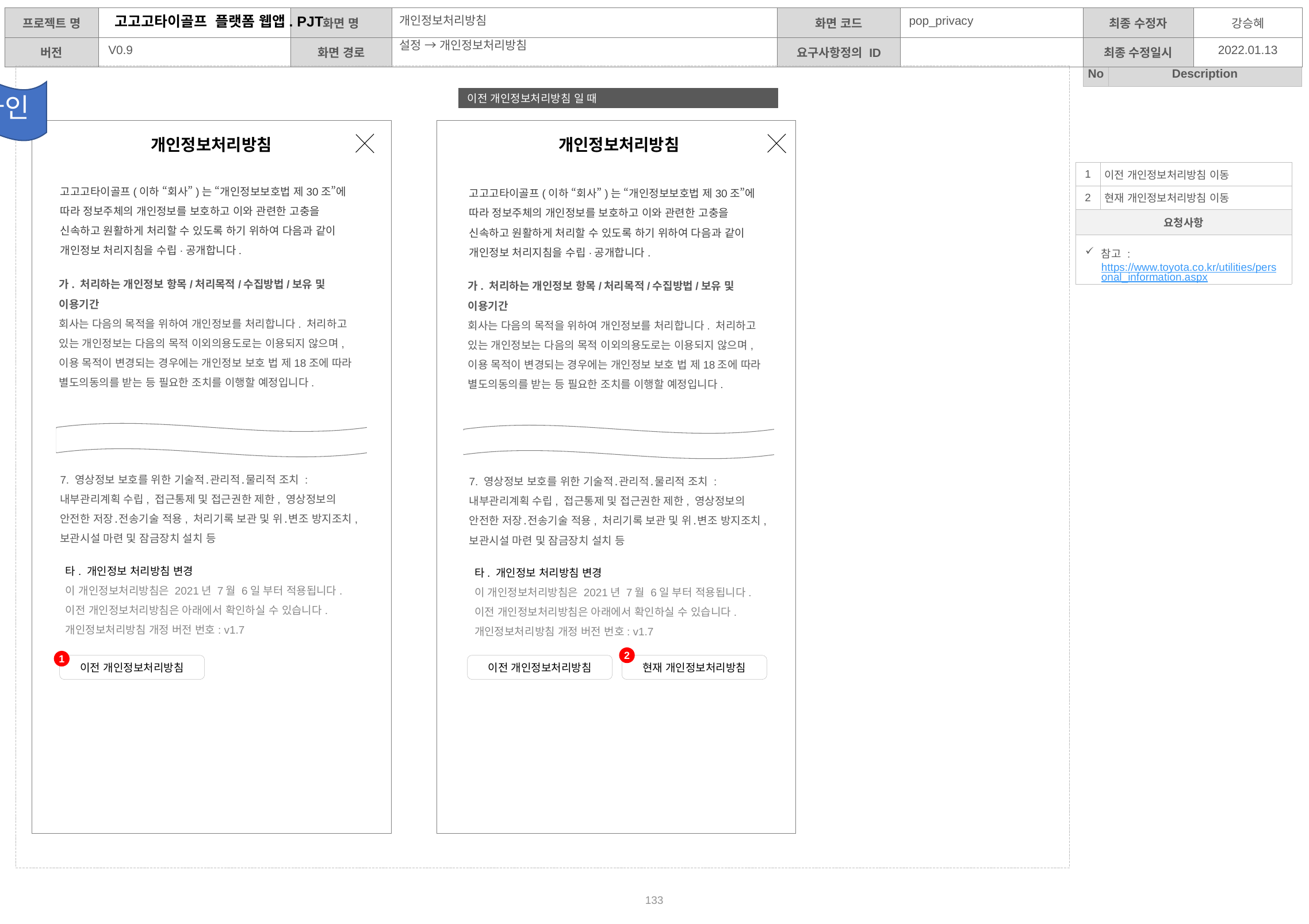

개인정보처리방침
pop_privacy
설정 → 개인정보처리방침

디자인
이전 개인정보처리방침 일 때
개인정보처리방침
개인정보처리방침
| 1 | 이전 개인정보처리방침 이동 |
| --- | --- |
| 2 | 현재 개인정보처리방침 이동 |
| 요청사항 |  |
| 참고 : https://www.toyota.co.kr/utilities/personal\_information.aspx |  |
고고고타이골프(이하 “회사”)는 “개인정보보호법 제30조”에 따라 정보주체의 개인정보를 보호하고 이와 관련한 고충을 신속하고 원활하게 처리할 수 있도록 하기 위하여 다음과 같이 개인정보 처리지침을 수립·공개합니다.
고고고타이골프(이하 “회사”)는 “개인정보보호법 제30조”에 따라 정보주체의 개인정보를 보호하고 이와 관련한 고충을 신속하고 원활하게 처리할 수 있도록 하기 위하여 다음과 같이 개인정보 처리지침을 수립·공개합니다.
가. 처리하는 개인정보 항목/처리목적/수집방법/보유 및 이용기간
회사는 다음의 목적을 위하여 개인정보를 처리합니다. 처리하고 있는 개인정보는 다음의 목적 이외의용도로는 이용되지 않으며, 이용 목적이 변경되는 경우에는 개인정보 보호 법 제18조에 따라 별도의동의를 받는 등 필요한 조치를 이행할 예정입니다.
가. 처리하는 개인정보 항목/처리목적/수집방법/보유 및 이용기간
회사는 다음의 목적을 위하여 개인정보를 처리합니다. 처리하고 있는 개인정보는 다음의 목적 이외의용도로는 이용되지 않으며, 이용 목적이 변경되는 경우에는 개인정보 보호 법 제18조에 따라 별도의동의를 받는 등 필요한 조치를 이행할 예정입니다.

7. 영상정보 보호를 위한 기술적․관리적․물리적 조치 : 내부관리계획 수립, 접근통제 및 접근권한 제한, 영상정보의 안전한 저장․전송기술 적용, 처리기록 보관 및 위․변조 방지조치, 보관시설 마련 및 잠금장치 설치 등
7. 영상정보 보호를 위한 기술적․관리적․물리적 조치 : 내부관리계획 수립, 접근통제 및 접근권한 제한, 영상정보의 안전한 저장․전송기술 적용, 처리기록 보관 및 위․변조 방지조치, 보관시설 마련 및 잠금장치 설치 등
타. 개인정보 처리방침 변경
이 개인정보처리방침은 2021년 7월 6일 부터 적용됩니다. 이전 개인정보처리방침은 아래에서 확인하실 수 있습니다.
개인정보처리방침 개정 버전 번호: v1.7
타. 개인정보 처리방침 변경
이 개인정보처리방침은 2021년 7월 6일 부터 적용됩니다. 이전 개인정보처리방침은 아래에서 확인하실 수 있습니다.
개인정보처리방침 개정 버전 번호: v1.7
2
1
현재 개인정보처리방침
이전 개인정보처리방침
이전 개인정보처리방침
133